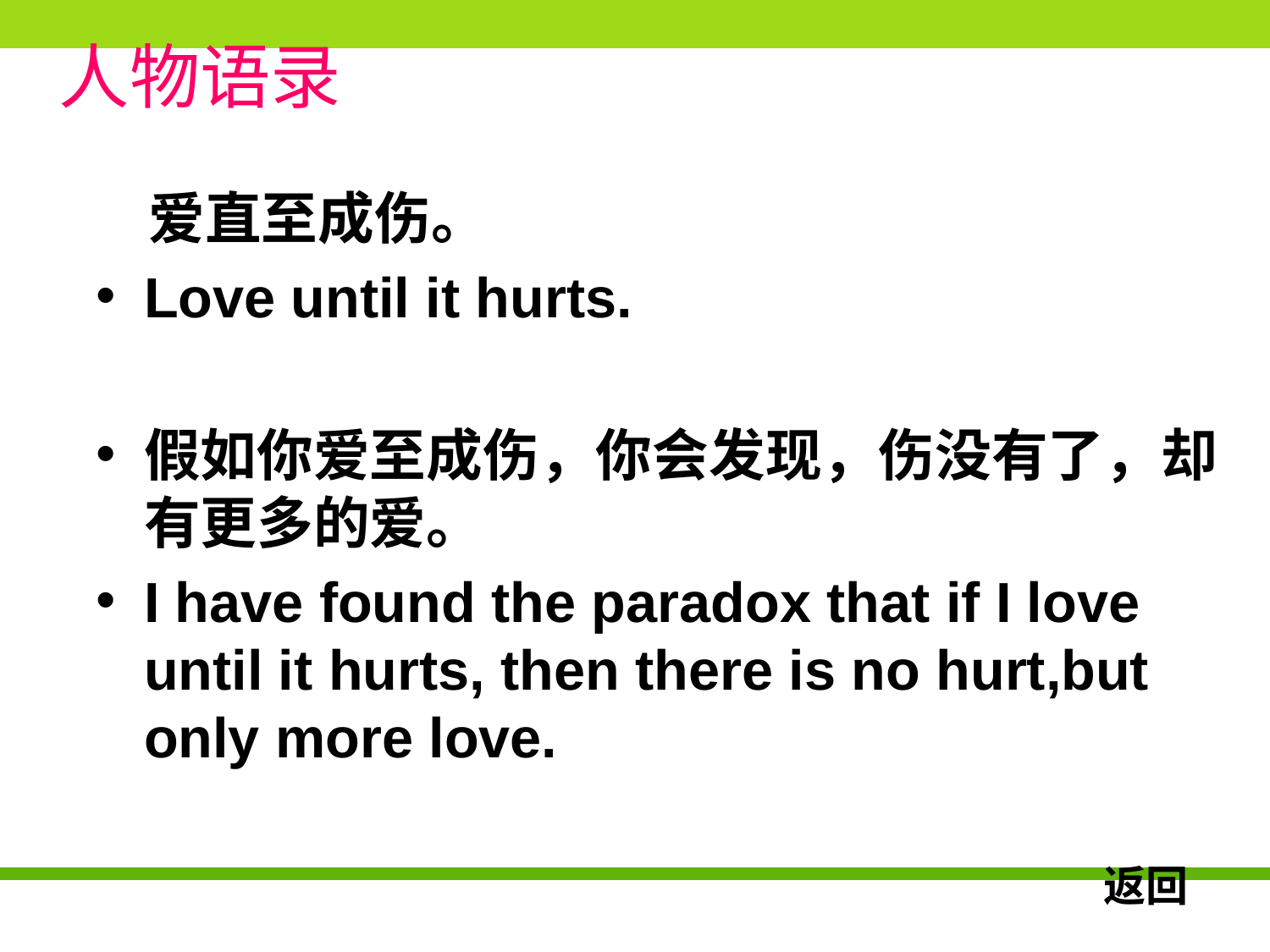

人物语录

   爱直至成伤。
Love until it hurts.

假如你爱至成伤，你会发现，伤没有了，却有更多的爱。
I have found the paradox that if I love until it hurts, then there is no hurt,but only more love.
返回